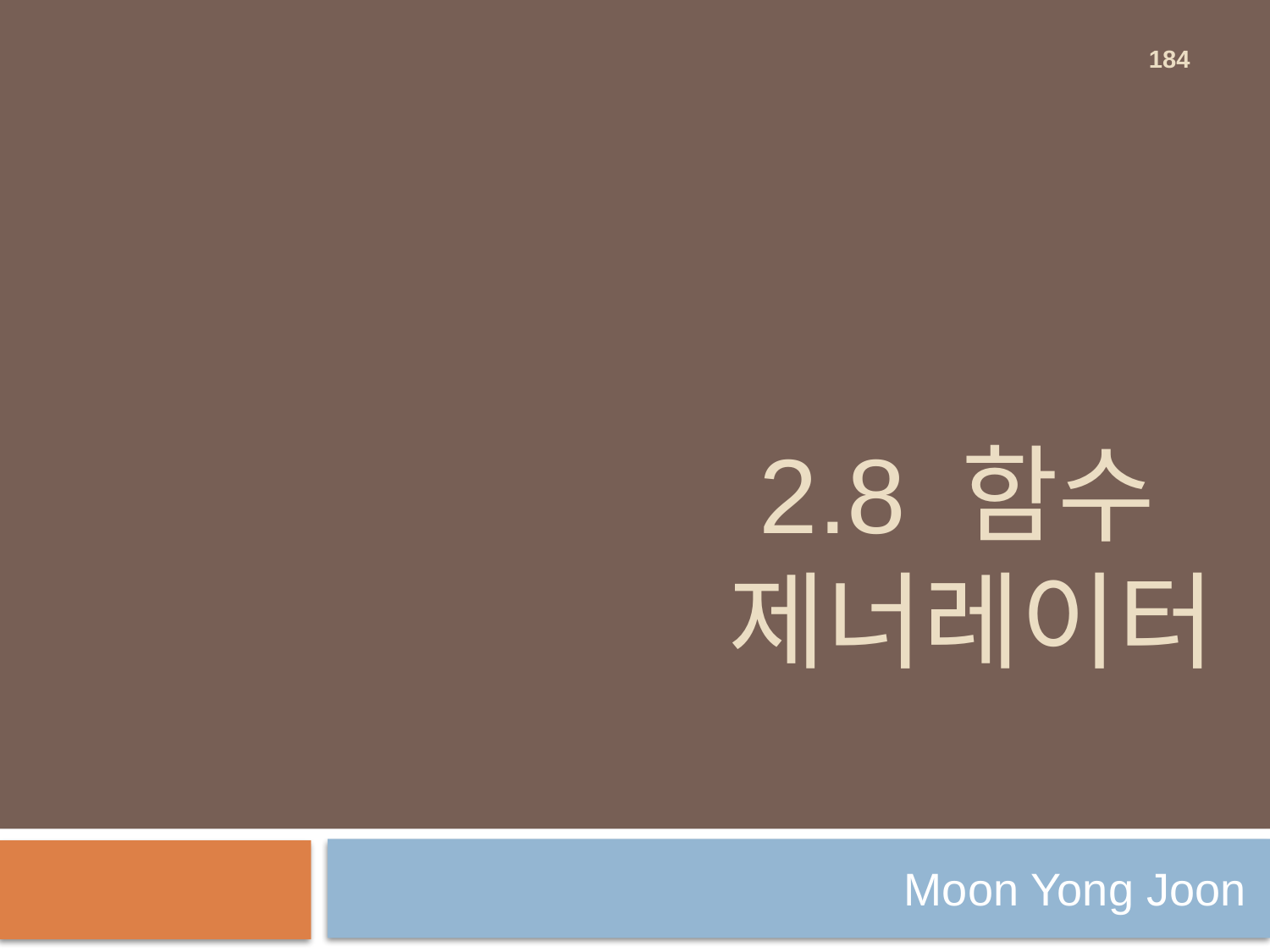

184
# 2.8 함수 제너레이터
Moon Yong Joon